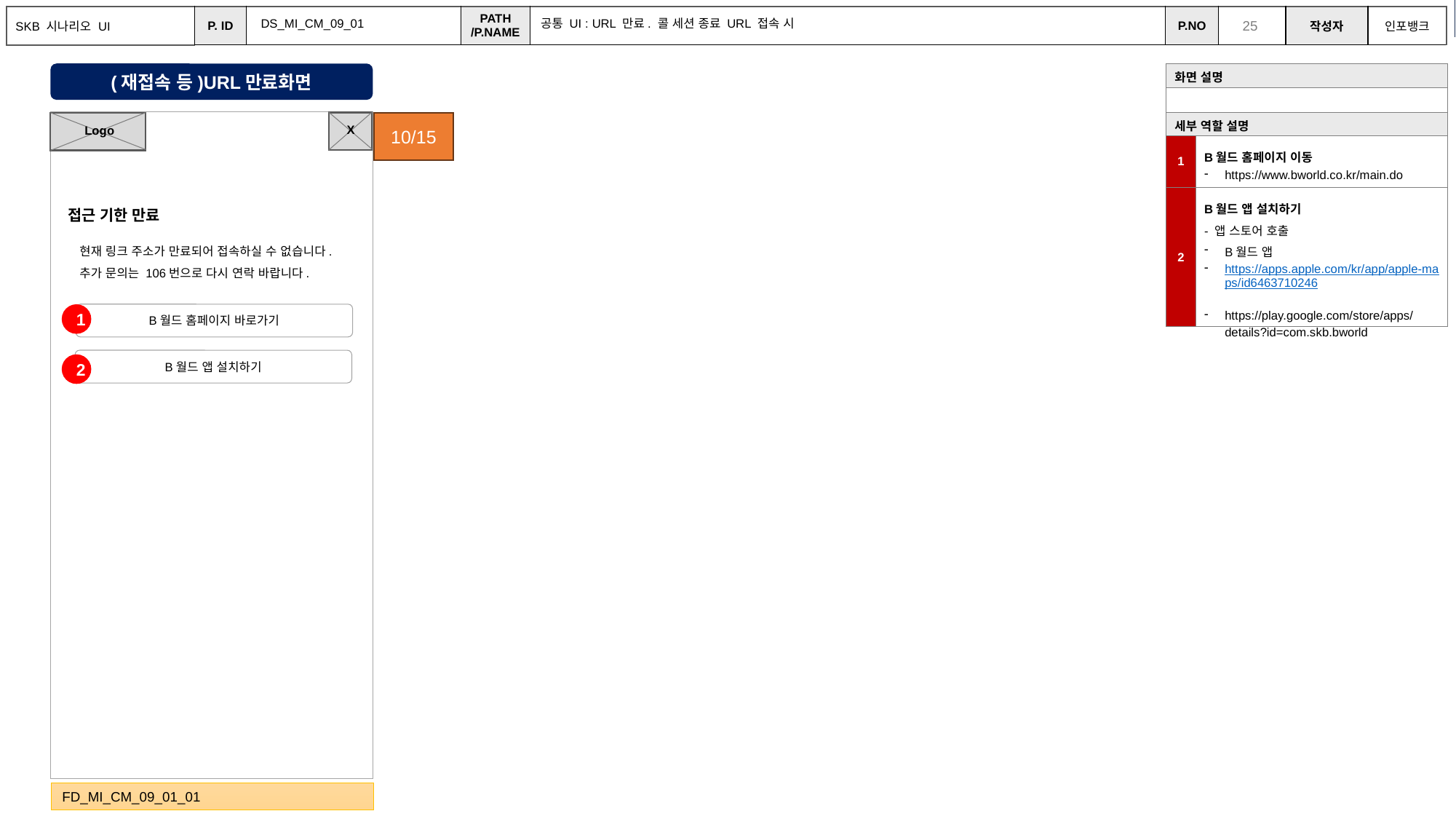

9/19 수정
DS_MI_CM_09_01
공통 UI : URL 만료. 콜 세션 종료 URL 접속 시
(재접속 등)URL만료화면
| 화면 설명 |  |
| --- | --- |
|  |  |
| 세부 역할 설명 |  |
| 1 | B월드 홈페이지 이동 https://www.bworld.co.kr/main.do |
| 2 | B월드 앱 설치하기 - 앱 스토어 호출 B월드 앱 https://apps.apple.com/kr/app/apple-maps/id6463710246 https://play.google.com/store/apps/details?id=com.skb.bworld |

X

Logo
10/15
접근 기한 만료
현재 링크 주소가 만료되어 접속하실 수 없습니다.
추가 문의는 106번으로 다시 연락 바랍니다.

B월드 홈페이지 바로가기
1

B월드 앱 설치하기
2
FD_MI_CM_09_01_01